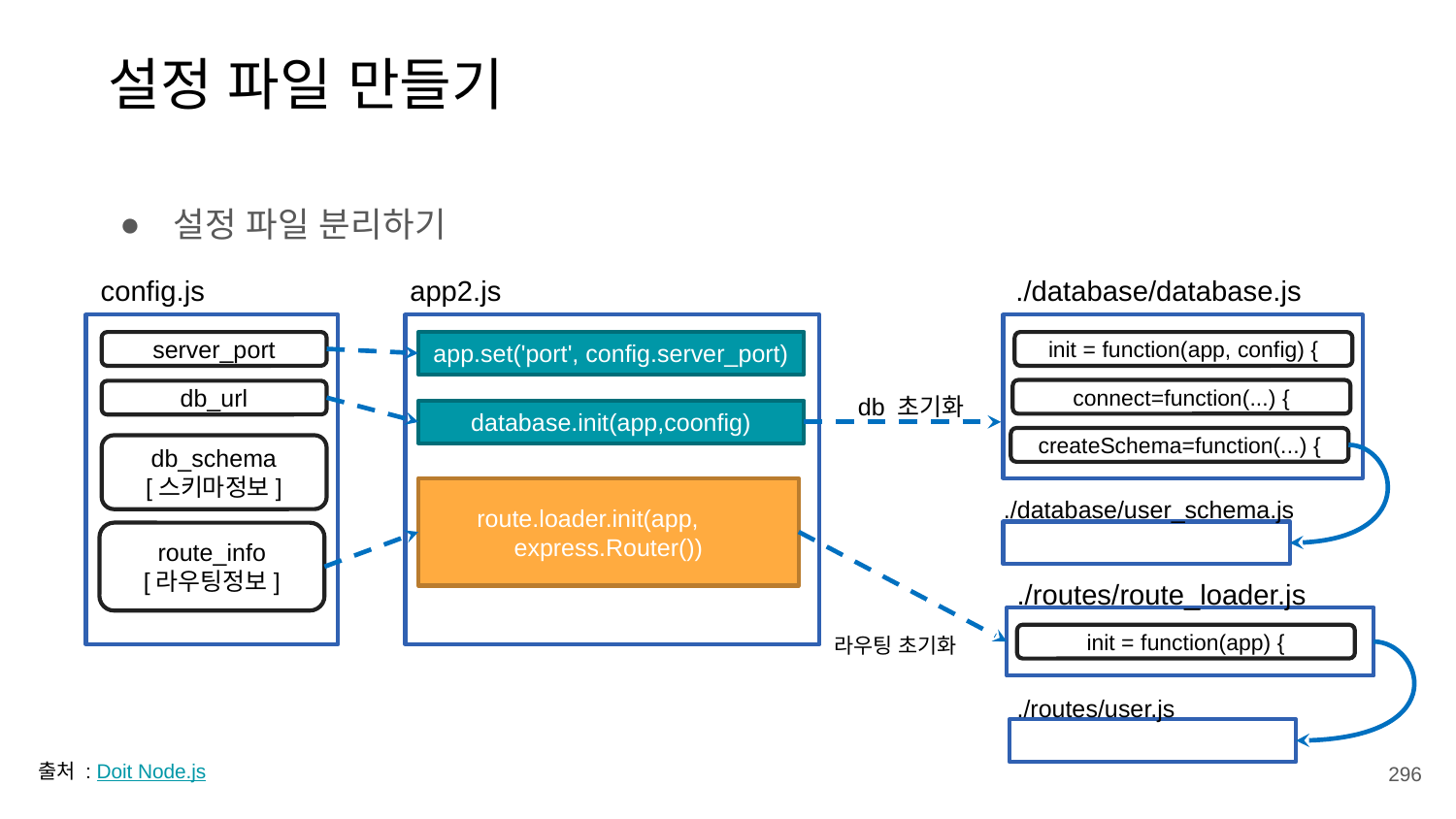

설정 파일 만들기
설정 파일 분리하기
app2.js
config.js
./database/database.js

server_port
app.set('port', config.server_port)
init = function(app, config) {
connect=function(...) {
db_url
db 초기화
database.init(app,coonfig)
createSchema=function(...) {
db_schema
[스키마정보]
route.loader.init(app,       express.Router())
./database/user_schema.js

route_info
[라우팅정보]
./routes/route_loader.js

라우팅 초기화
init = function(app) {
./routes/user.js

296
출처 : Doit Node.js